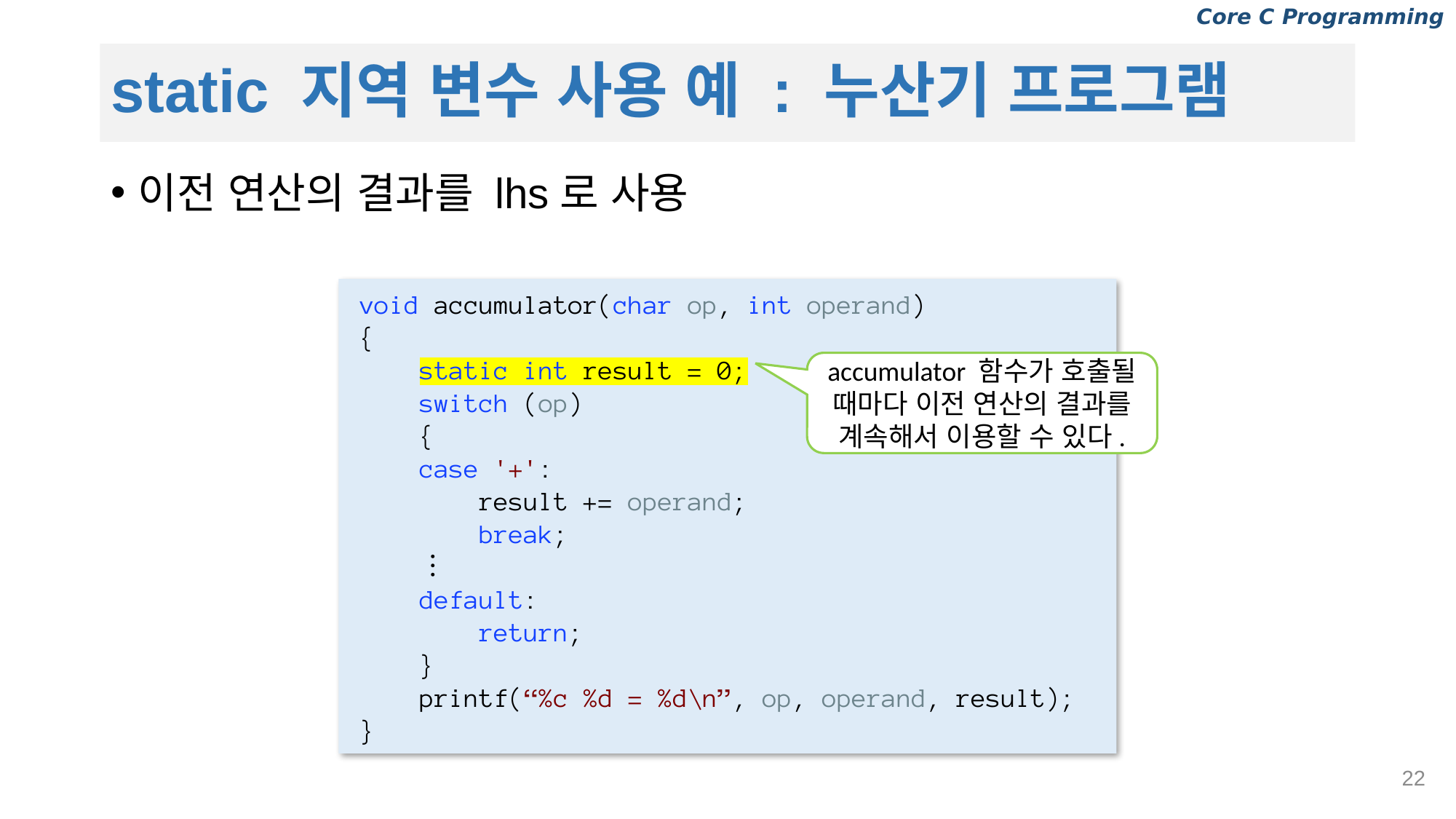

# static 지역 변수 사용 예 : 누산기 프로그램
이전 연산의 결과를 lhs로 사용
void accumulator(char op, int operand)
{
    static int result = 0;
    switch (op)
    {
    case '+':
        result += operand;
        break;
    ︙
    default:
        return;
    }
    printf(“%c %d = %d\n”, op, operand, result);
}
accumulator 함수가 호출될
때마다 이전 연산의 결과를 계속해서 이용할 수 있다.
22